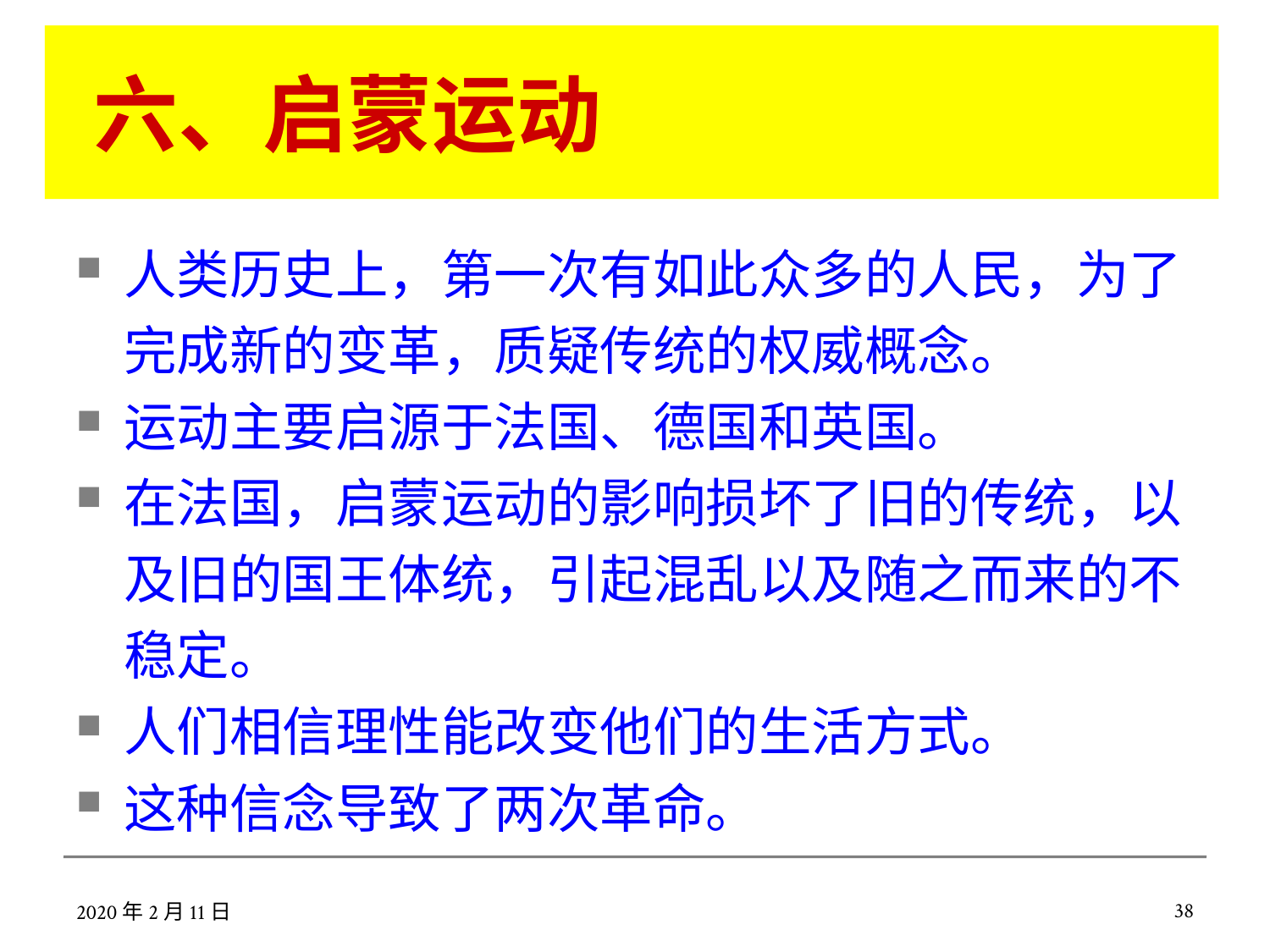

六、启蒙运动
人类历史上，第一次有如此众多的人民，为了完成新的变革，质疑传统的权威概念。
运动主要启源于法国、德国和英国。
在法国，启蒙运动的影响损坏了旧的传统，以及旧的国王体统，引起混乱以及随之而来的不稳定。
人们相信理性能改变他们的生活方式。
这种信念导致了两次革命。

2020年2月11日
38